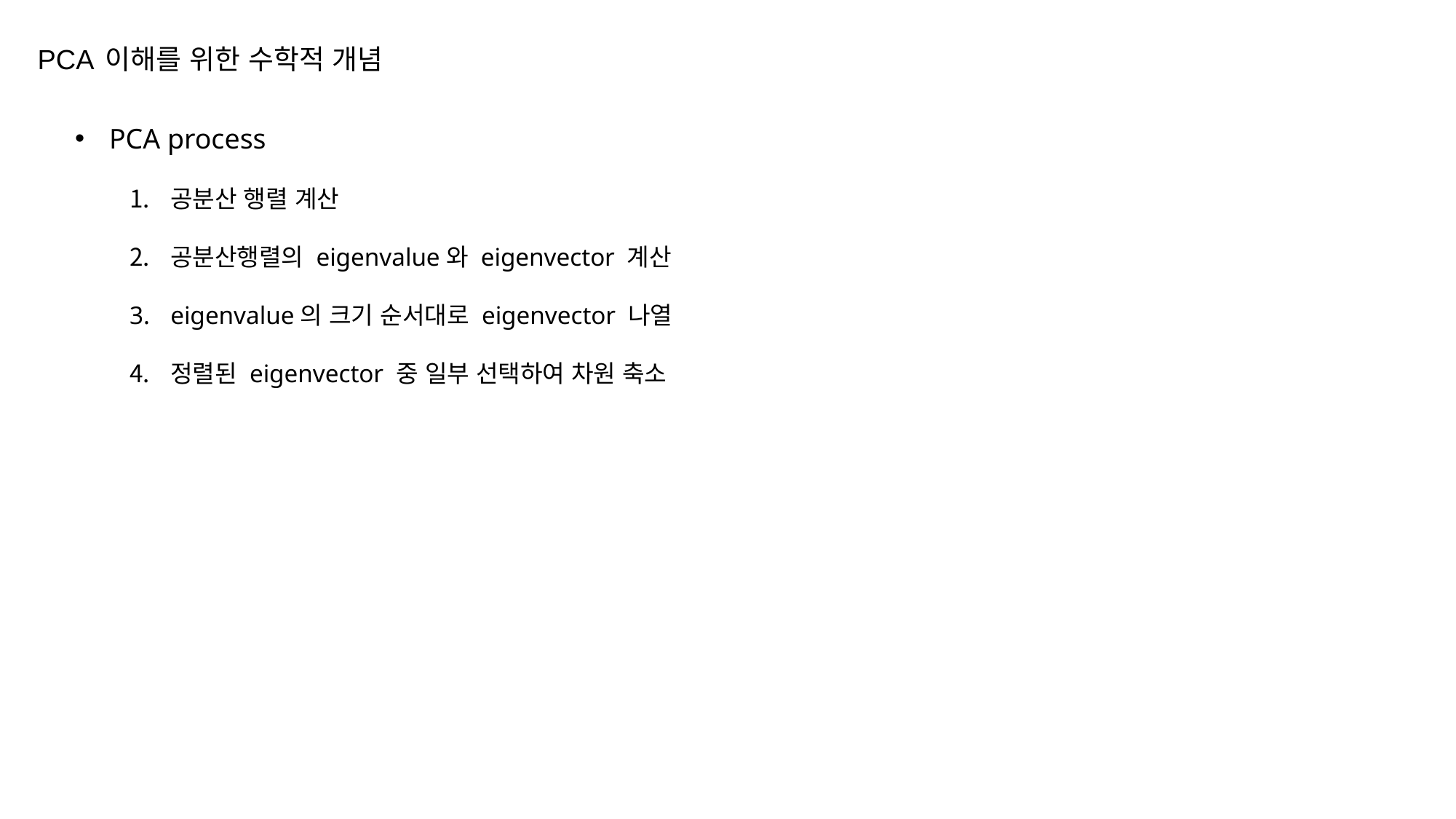

# PCA 이해를 위한 수학적 개념
PCA process
공분산 행렬 계산
공분산행렬의 eigenvalue와 eigenvector 계산
eigenvalue의 크기 순서대로 eigenvector 나열
정렬된 eigenvector 중 일부 선택하여 차원 축소